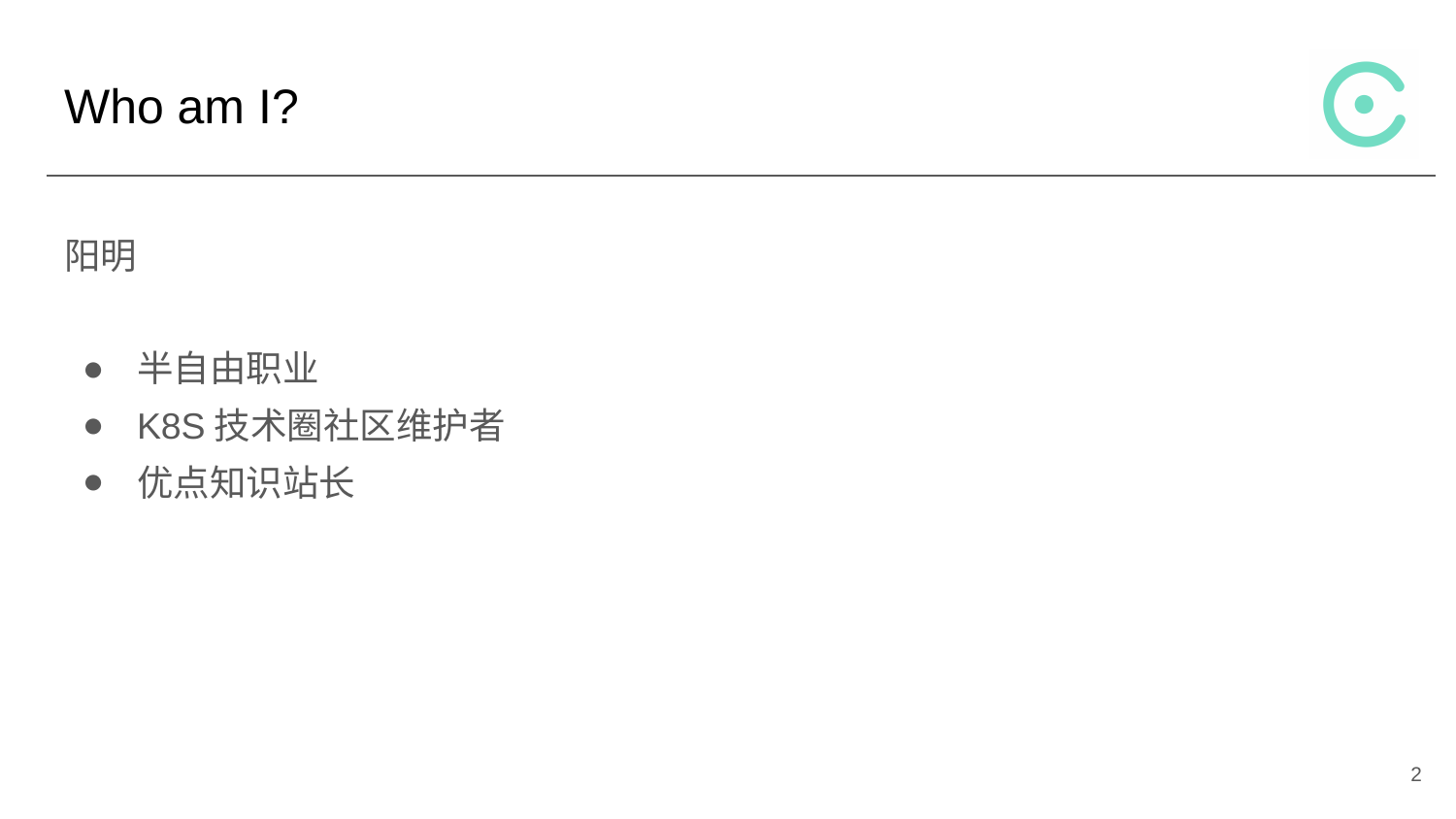

# Who am I?

阳明

半自由职业
K8S技术圈社区维护者
优点知识站长
2